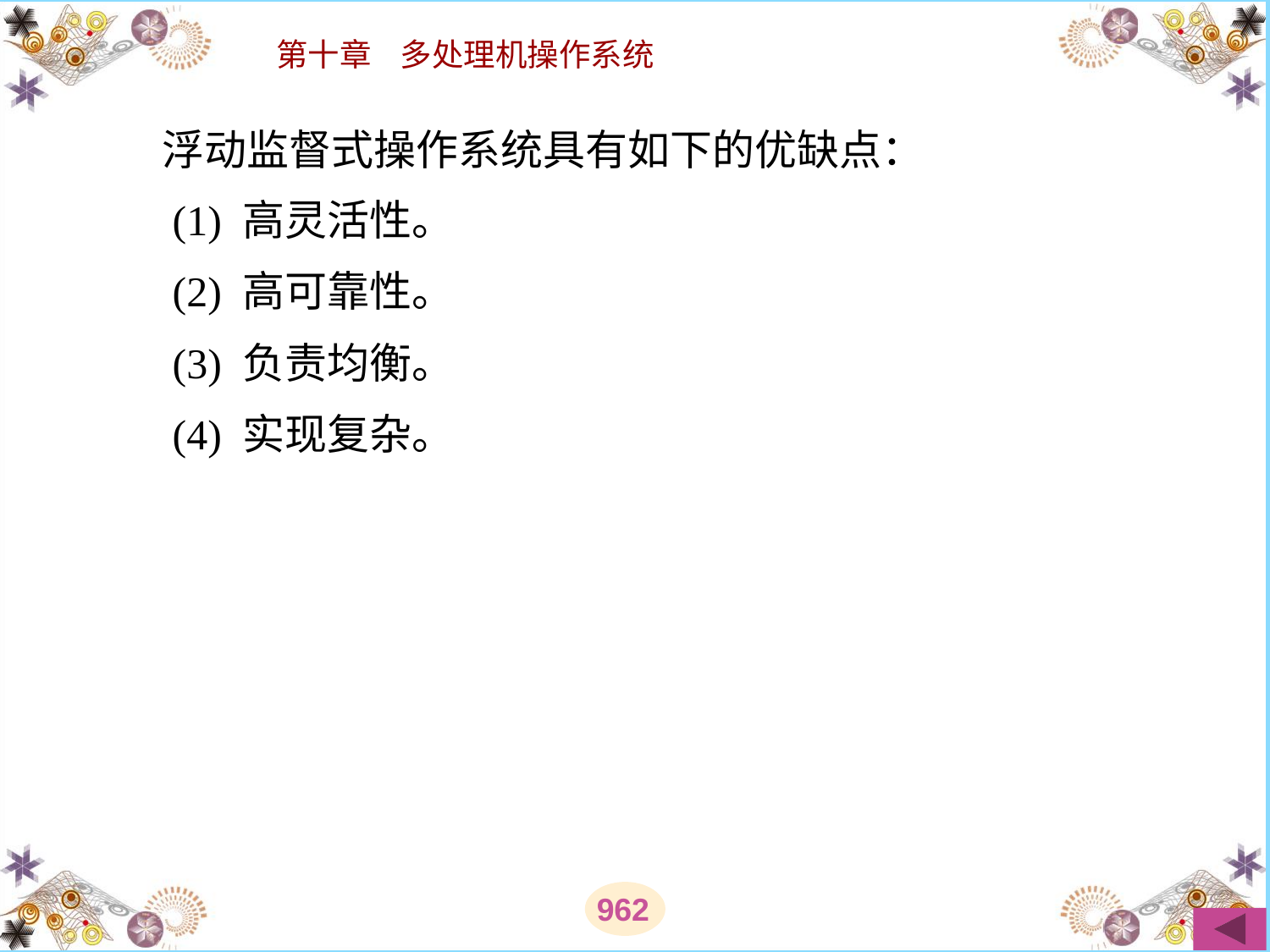

# 浮动监督式操作系统具有如下的优缺点： 　　(1) 高灵活性。 　　(2) 高可靠性。 　　(3) 负责均衡。 　　(4) 实现复杂。